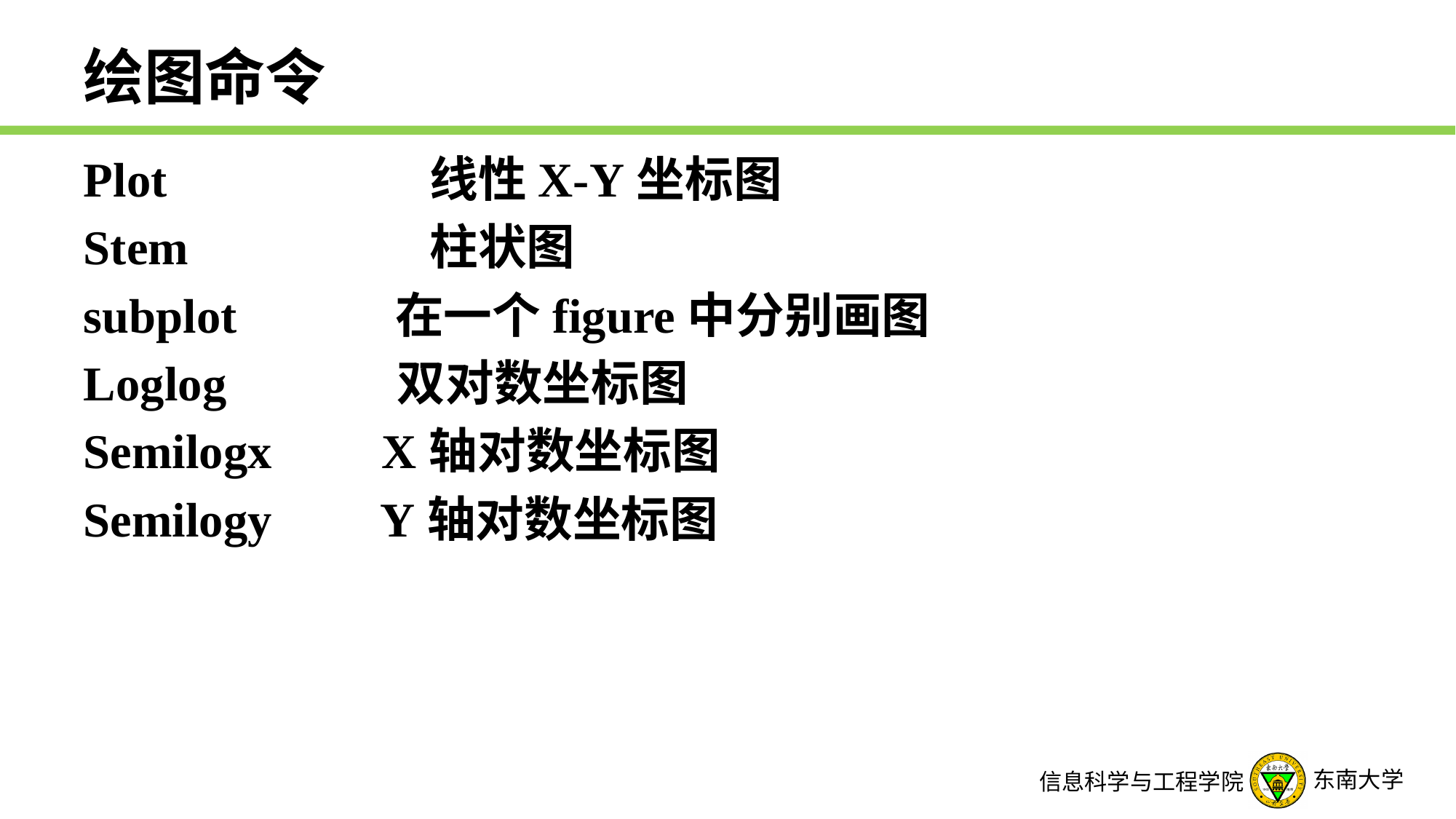

# 绘图命令
Plot        	       线性X-Y坐标图
Stem   	       柱状图
subplot            在一个figure中分别画图
Loglog             双对数坐标图
Semilogx         X轴对数坐标图
Semilogy         Y轴对数坐标图